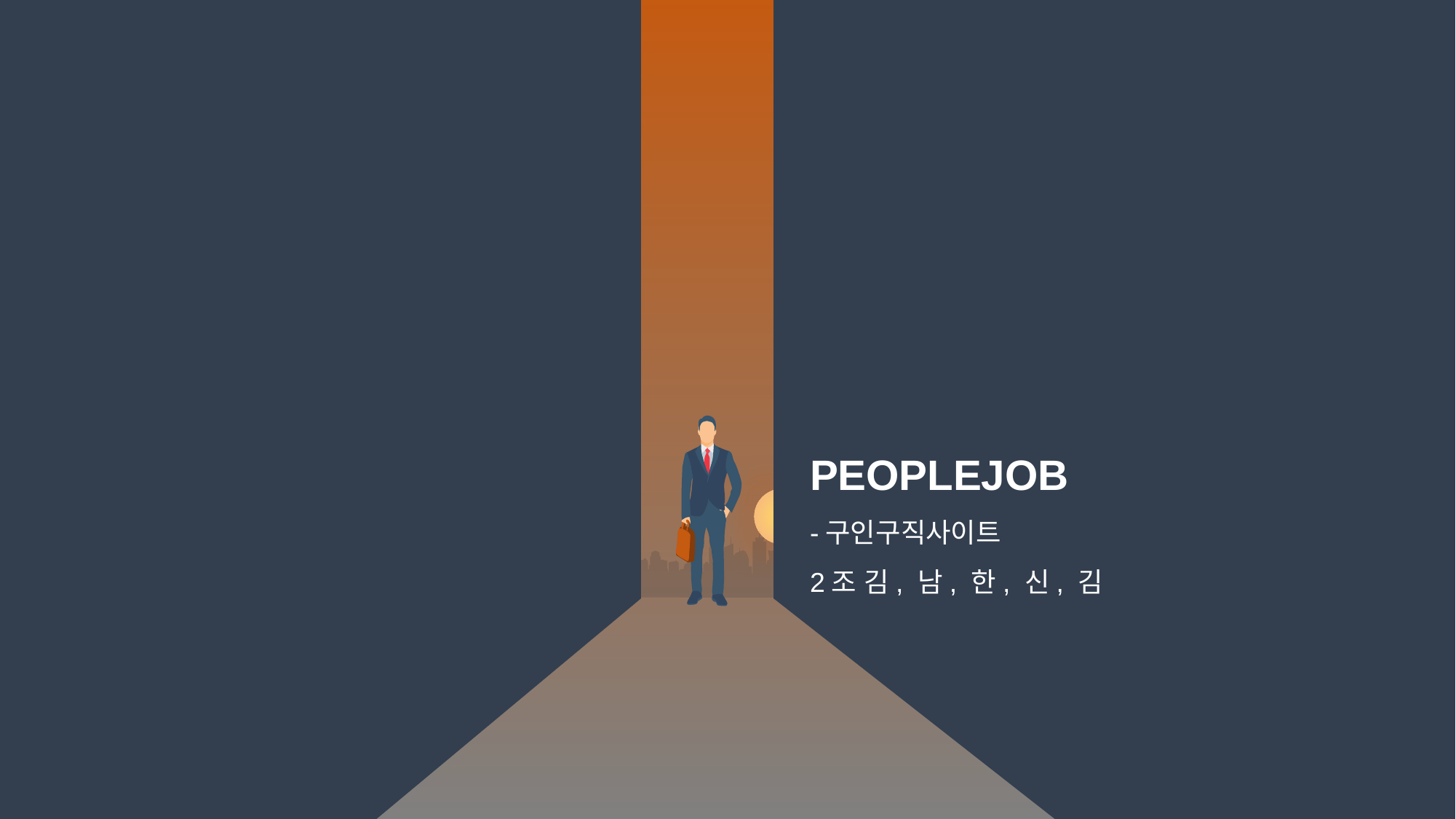

PEOPLEJOB
-구인구직사이트
2조 김, 남, 한, 신, 김